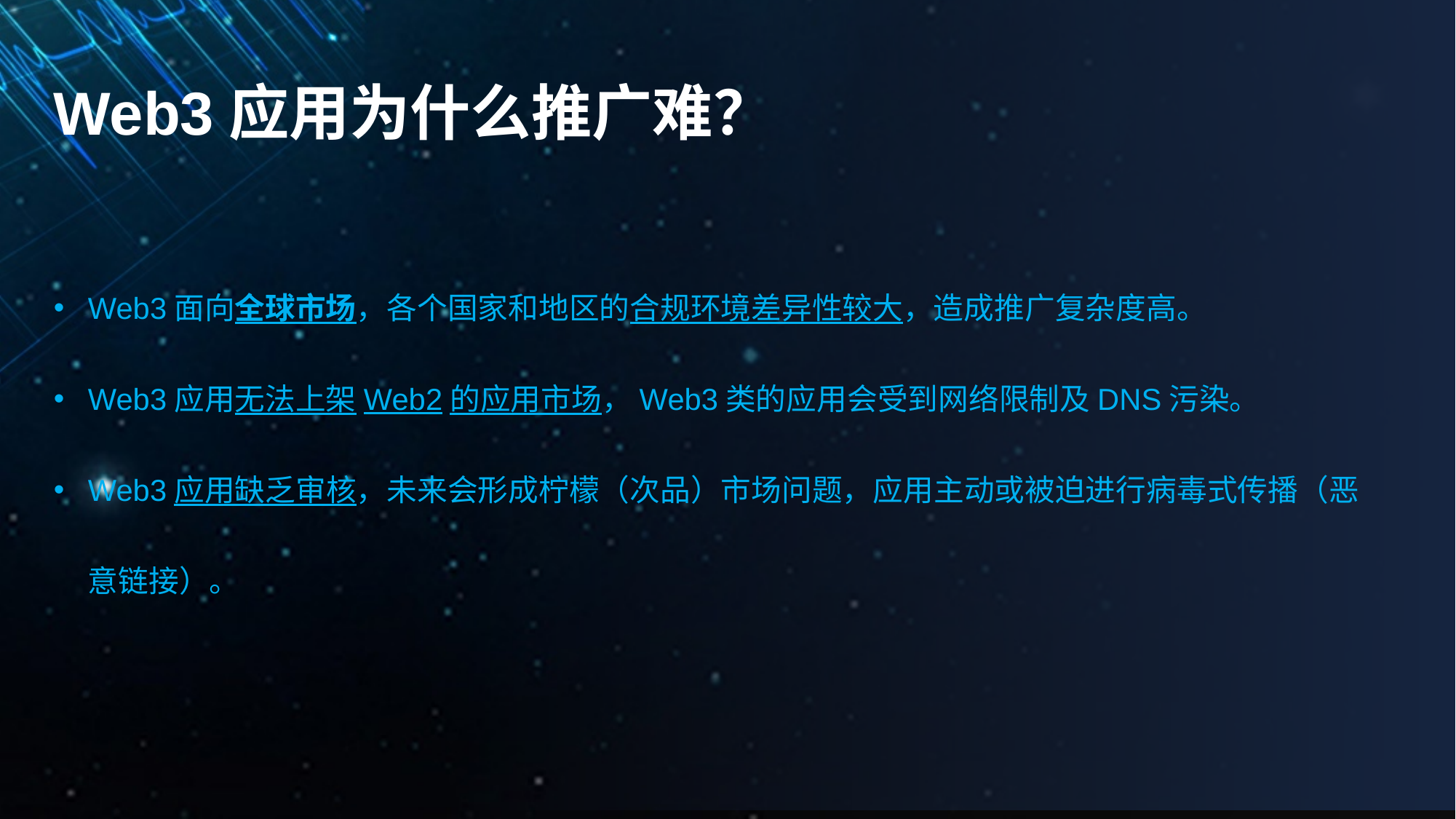

Web3应用为什么推广难？

Web3面向全球市场，各个国家和地区的合规环境差异性较大，造成推广复杂度高。
Web3应用无法上架Web2的应用市场，Web3类的应用会受到网络限制及DNS污染。
Web3应用缺乏审核，未来会形成柠檬（次品）市场问题，应用主动或被迫进行病毒式传播（恶意链接）。